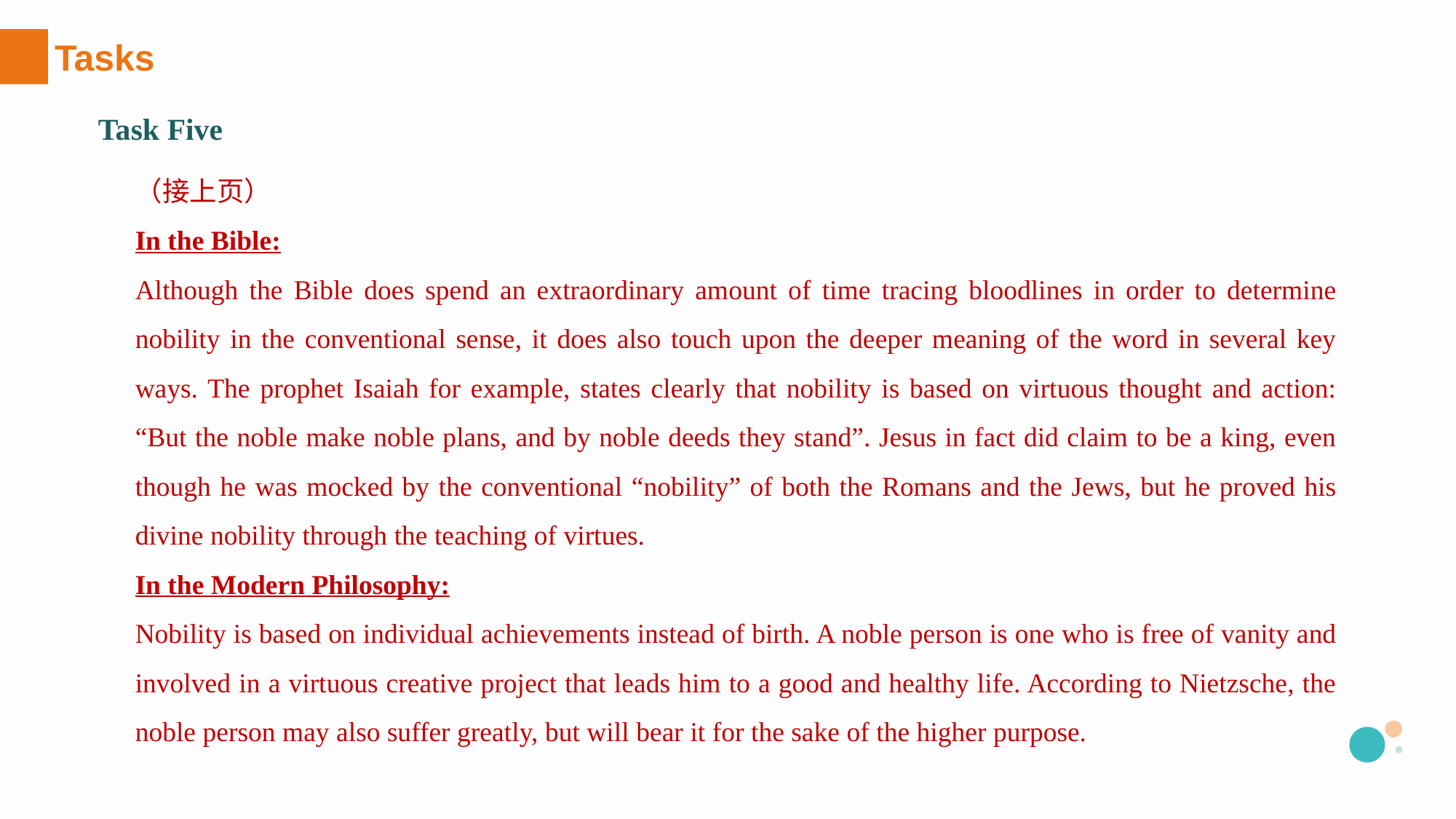

Tasks
Task Five
（接上页）
In the Bible:
Although the Bible does spend an extraordinary amount of time tracing bloodlines in order to determine nobility in the conventional sense, it does also touch upon the deeper meaning of the word in several key ways. The prophet Isaiah for example, states clearly that nobility is based on virtuous thought and action: “But the noble make noble plans, and by noble deeds they stand”. Jesus in fact did claim to be a king, even though he was mocked by the conventional “nobility” of both the Romans and the Jews, but he proved his divine nobility through the teaching of virtues.
In the Modern Philosophy:
Nobility is based on individual achievements instead of birth. A noble person is one who is free of vanity and involved in a virtuous creative project that leads him to a good and healthy life. According to Nietzsche, the noble person may also suffer greatly, but will bear it for the sake of the higher purpose.